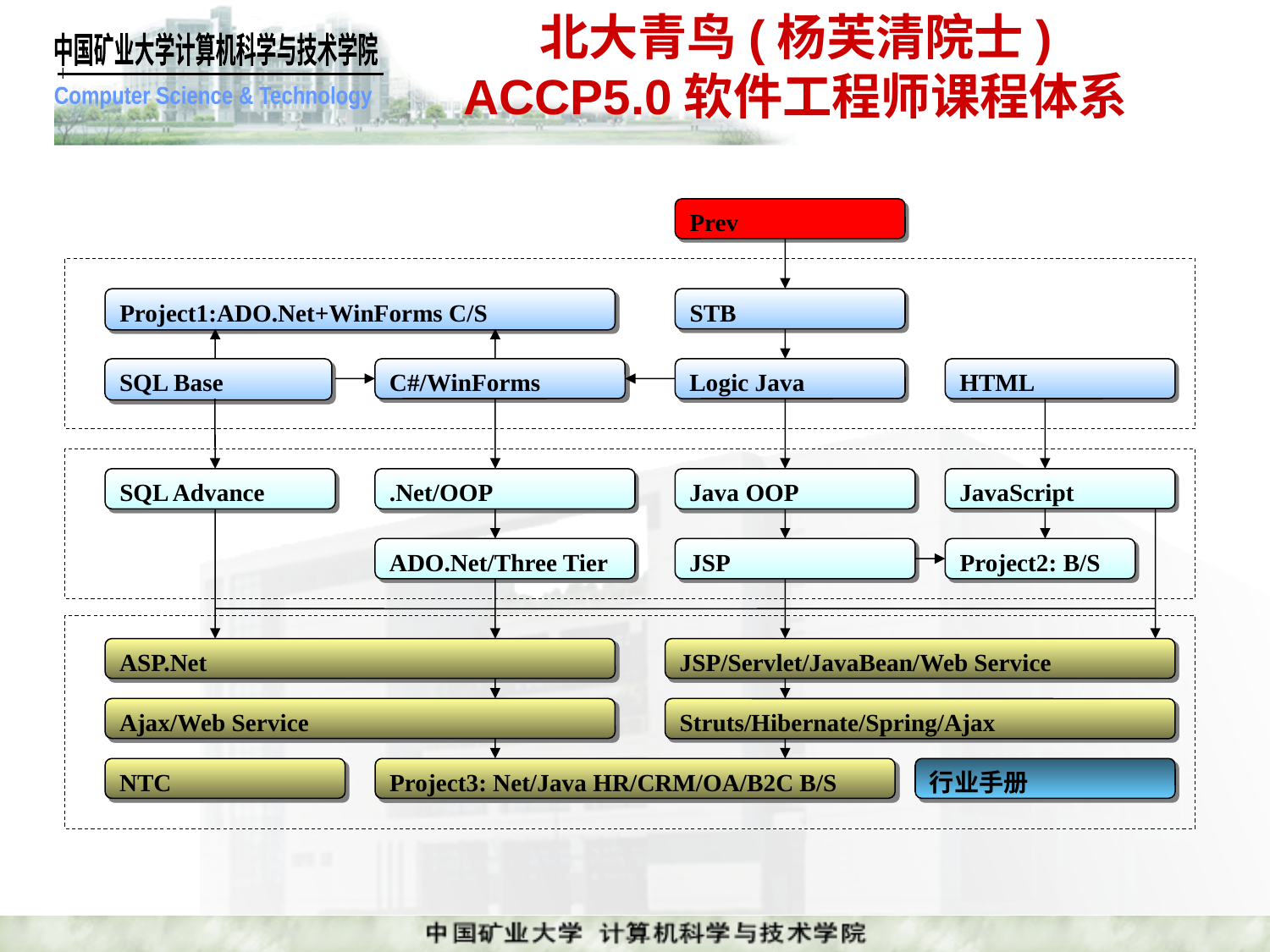

# 北大青鸟(杨芙清院士) ACCP5.0软件工程师课程体系

Prev

Project1:ADO.Net+WinForms C/S
STB

SQL Base
C#/WinForms
Logic Java
HTML

SQL Advance
.Net/OOP
Java OOP
JavaScript

ADO.Net/Three Tier
JSP
Project2: B/S

ASP.Net
JSP/Servlet/JavaBean/Web Service

Ajax/Web Service
Struts/Hibernate/Spring/Ajax

NTC
Project3: Net/Java HR/CRM/OA/B2C B/S
行业手册